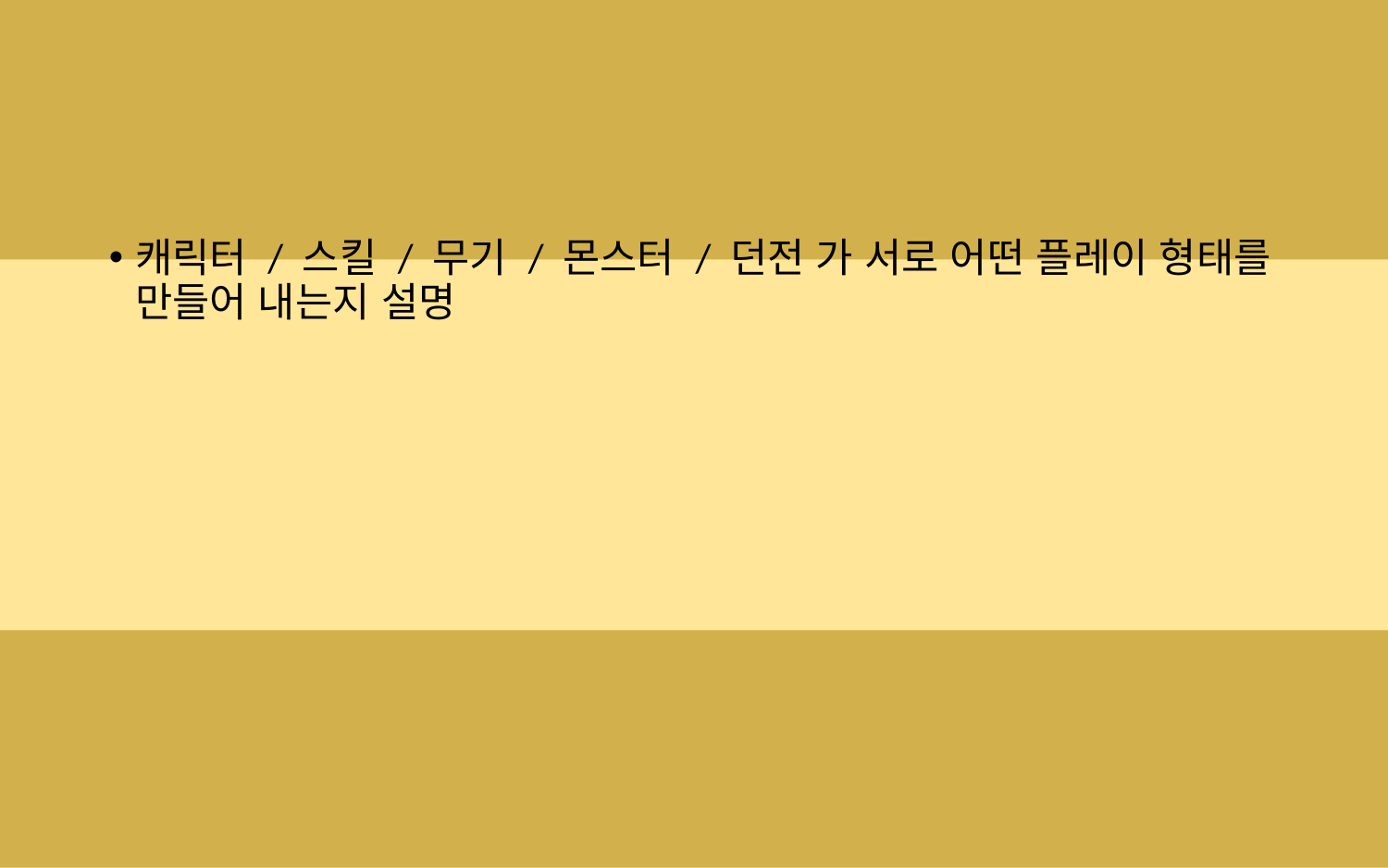

#
캐릭터 / 스킬 / 무기 / 몬스터 / 던전 가 서로 어떤 플레이 형태를 만들어 내는지 설명